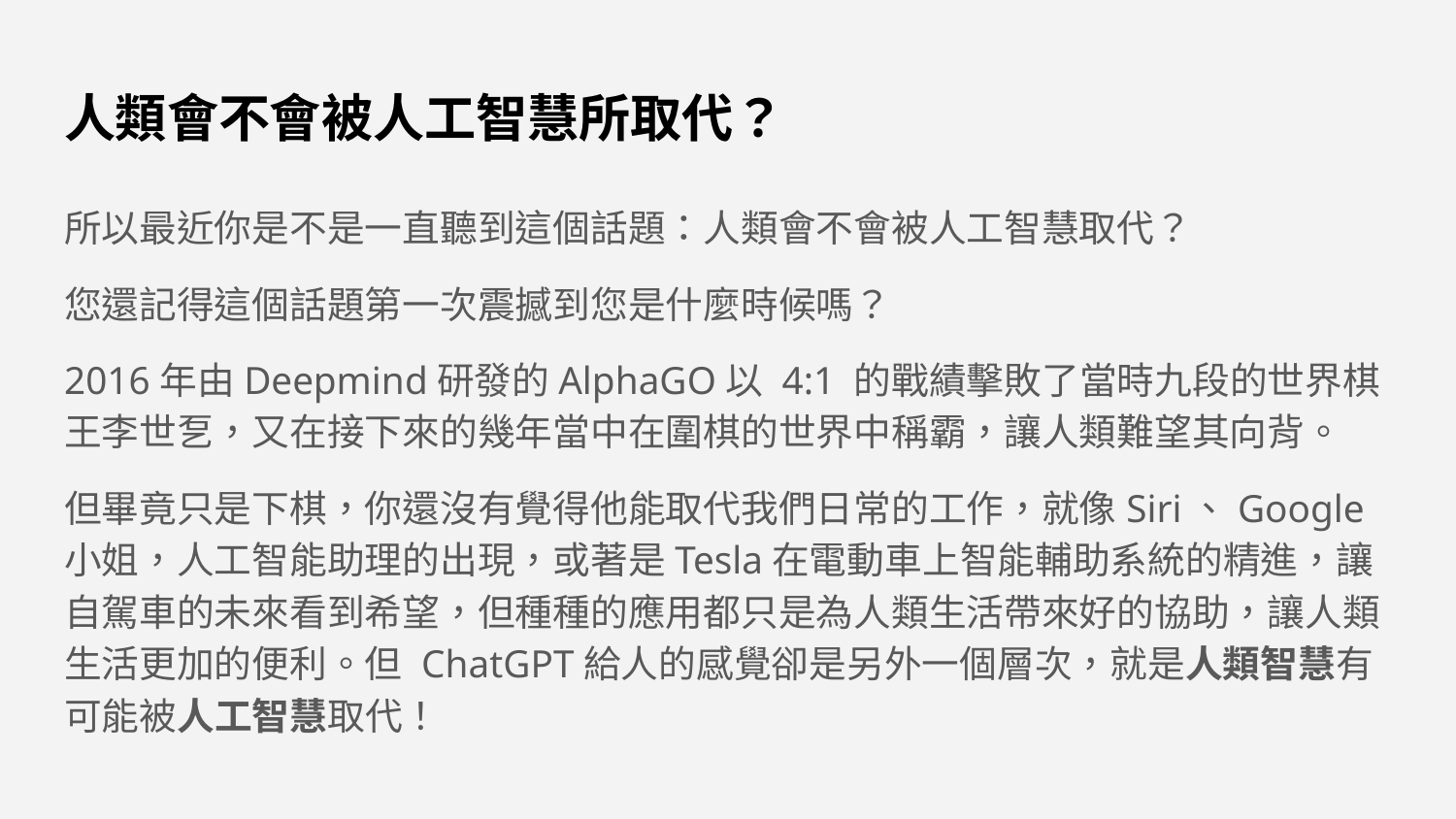

# 人類會不會被人工智慧所取代？
所以最近你是不是一直聽到這個話題：人類會不會被人工智慧取代？
您還記得這個話題第一次震撼到您是什麼時候嗎？
2016年由Deepmind研發的AlphaGO以 4:1 的戰績擊敗了當時九段的世界棋王李世乭，又在接下來的幾年當中在圍棋的世界中稱霸，讓人類難望其向背。
但畢竟只是下棋，你還沒有覺得他能取代我們日常的工作，就像Siri、Google小姐，人工智能助理的出現，或著是Tesla在電動車上智能輔助系統的精進，讓自駕車的未來看到希望，但種種的應用都只是為人類生活帶來好的協助，讓人類生活更加的便利。但 ChatGPT給人的感覺卻是另外一個層次，就是人類智慧有可能被人工智慧取代！